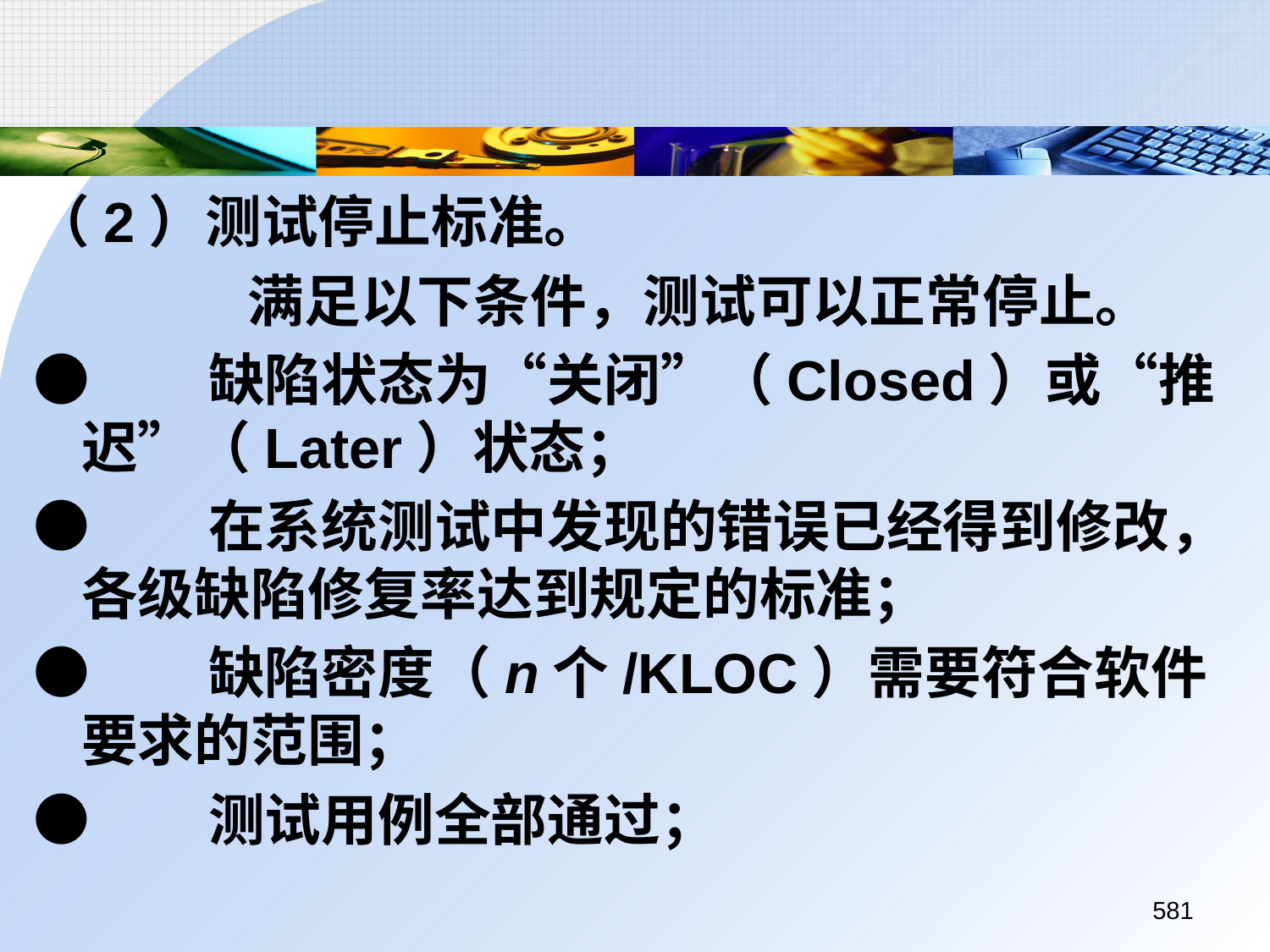

（2）测试停止标准。
		  满足以下条件，测试可以正常停止。
●	缺陷状态为“关闭”（Closed）或“推迟”（Later）状态；
●	在系统测试中发现的错误已经得到修改，各级缺陷修复率达到规定的标准；
●	缺陷密度（n个/KLOC）需要符合软件要求的范围；
●	测试用例全部通过；

581